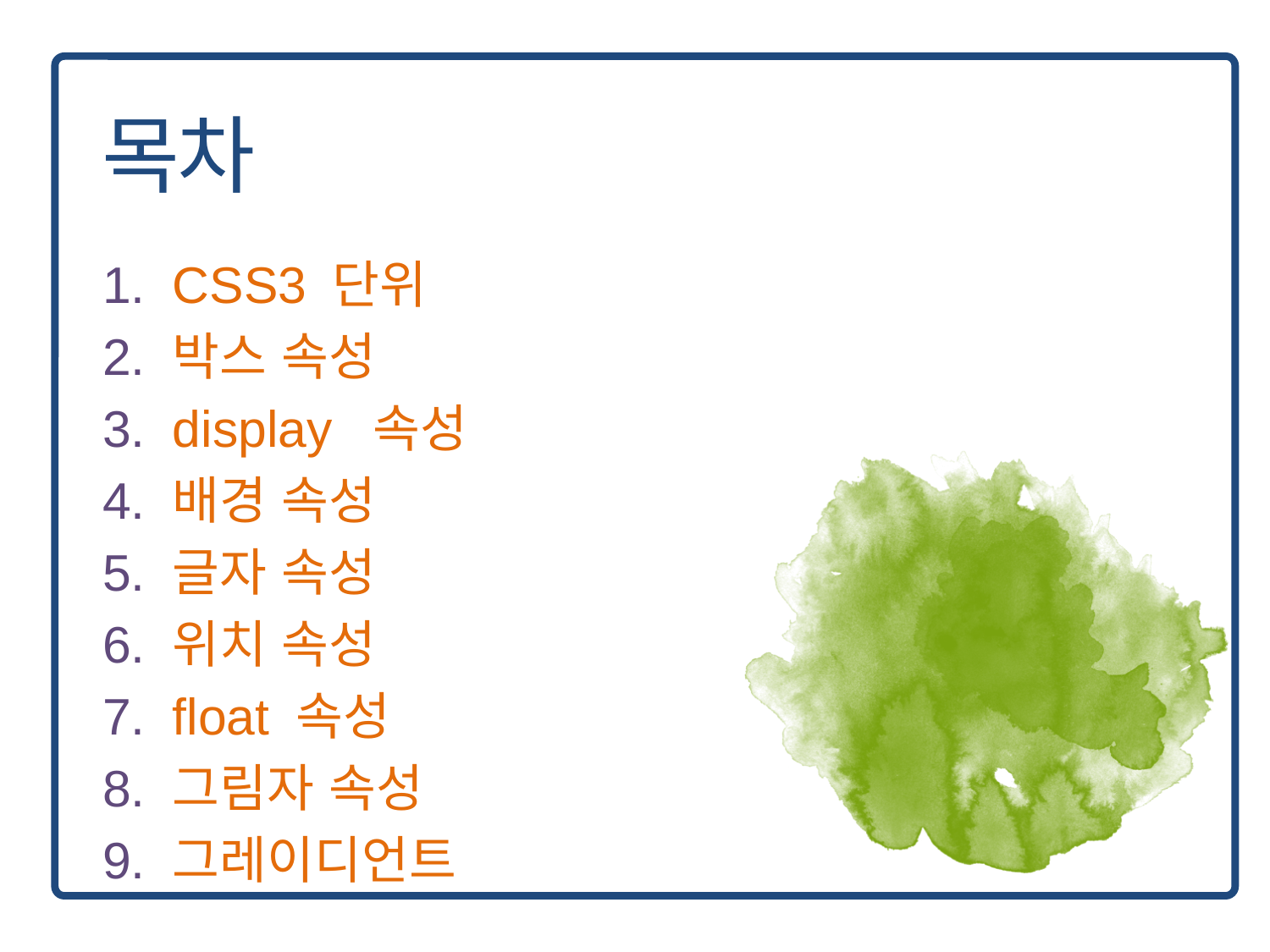

CSS3 단위
박스 속성
display  속성
배경 속성
글자 속성
위치 속성
float 속성
그림자 속성
그레이디언트